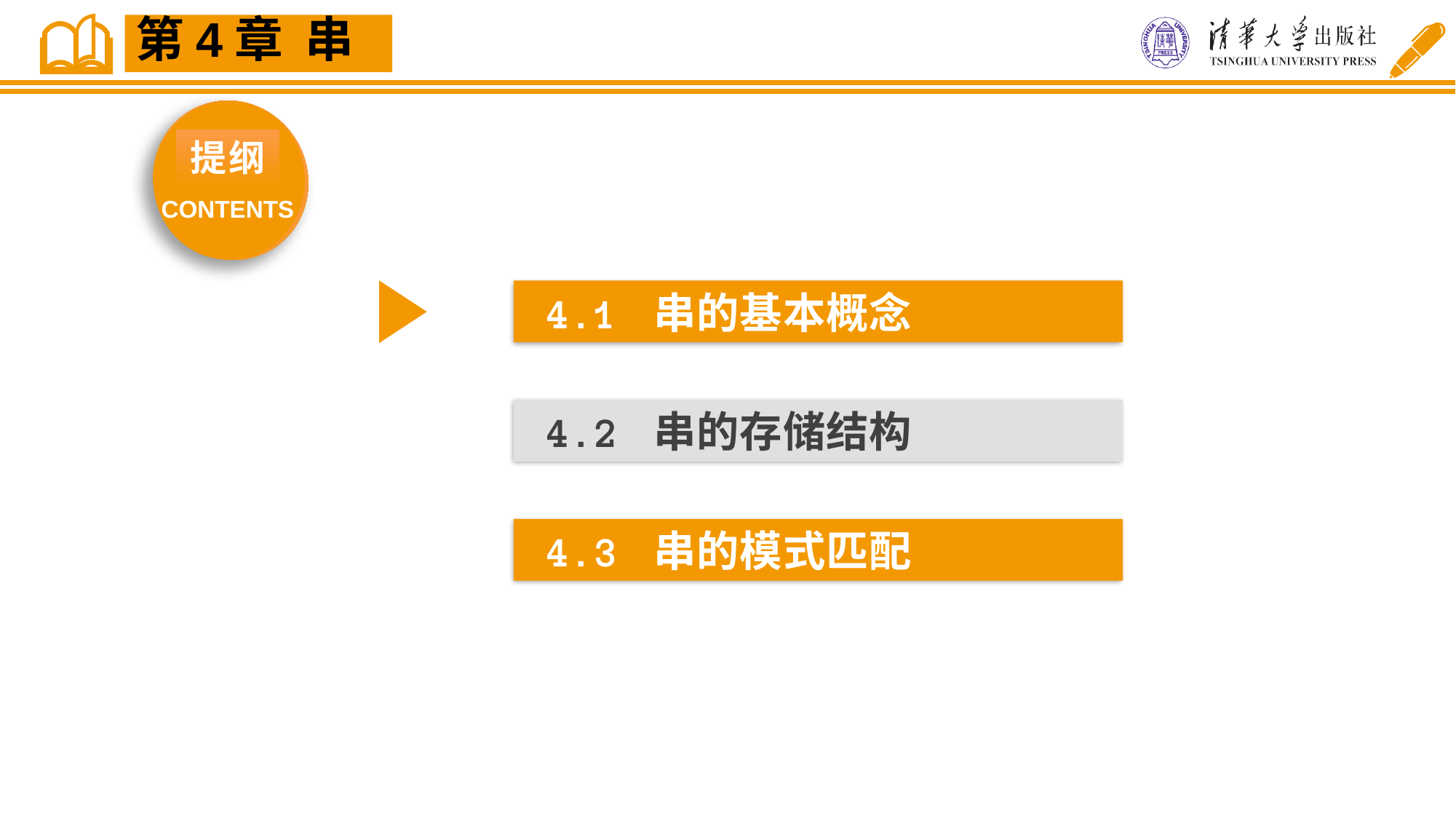

第4章  串

提纲
CONTENTS
4.1 串的基本概念

4.2 串的存储结构
4.3 串的模式匹配